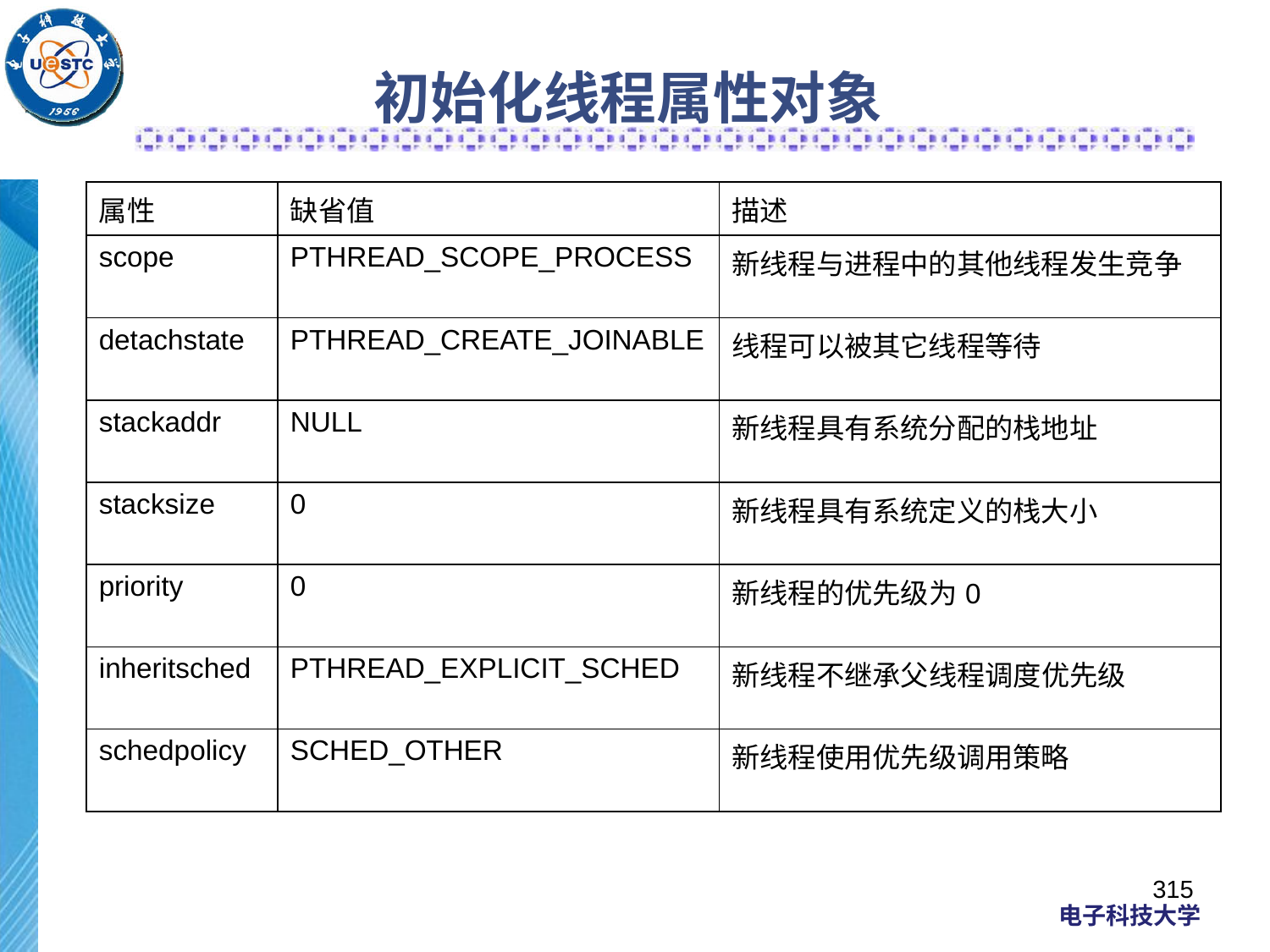

# 初始化线程属性对象
| 属性 | 缺省值 | 描述 |
| --- | --- | --- |
| scope | PTHREAD\_SCOPE\_PROCESS | 新线程与进程中的其他线程发生竞争 |
| detachstate | PTHREAD\_CREATE\_JOINABLE | 线程可以被其它线程等待 |
| stackaddr | NULL | 新线程具有系统分配的栈地址 |
| stacksize | 0 | 新线程具有系统定义的栈大小 |
| priority | 0 | 新线程的优先级为0 |
| inheritsched | PTHREAD\_EXPLICIT\_SCHED | 新线程不继承父线程调度优先级 |
| schedpolicy | SCHED\_OTHER | 新线程使用优先级调用策略 |
315